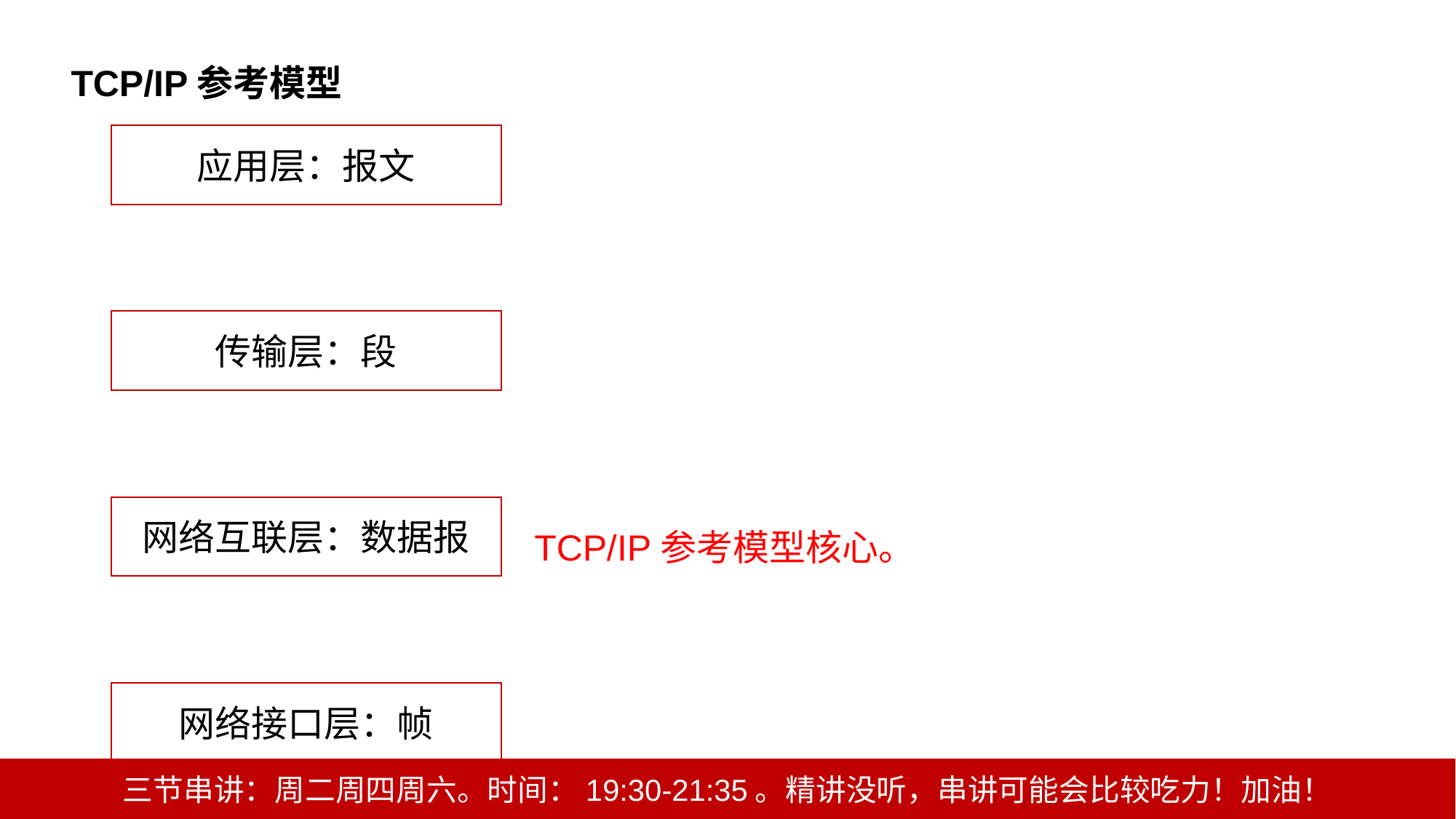

TCP/IP参考模型
应用层：报文
传输层：段
网络互联层：数据报
TCP/IP参考模型核心。
网络接口层：帧